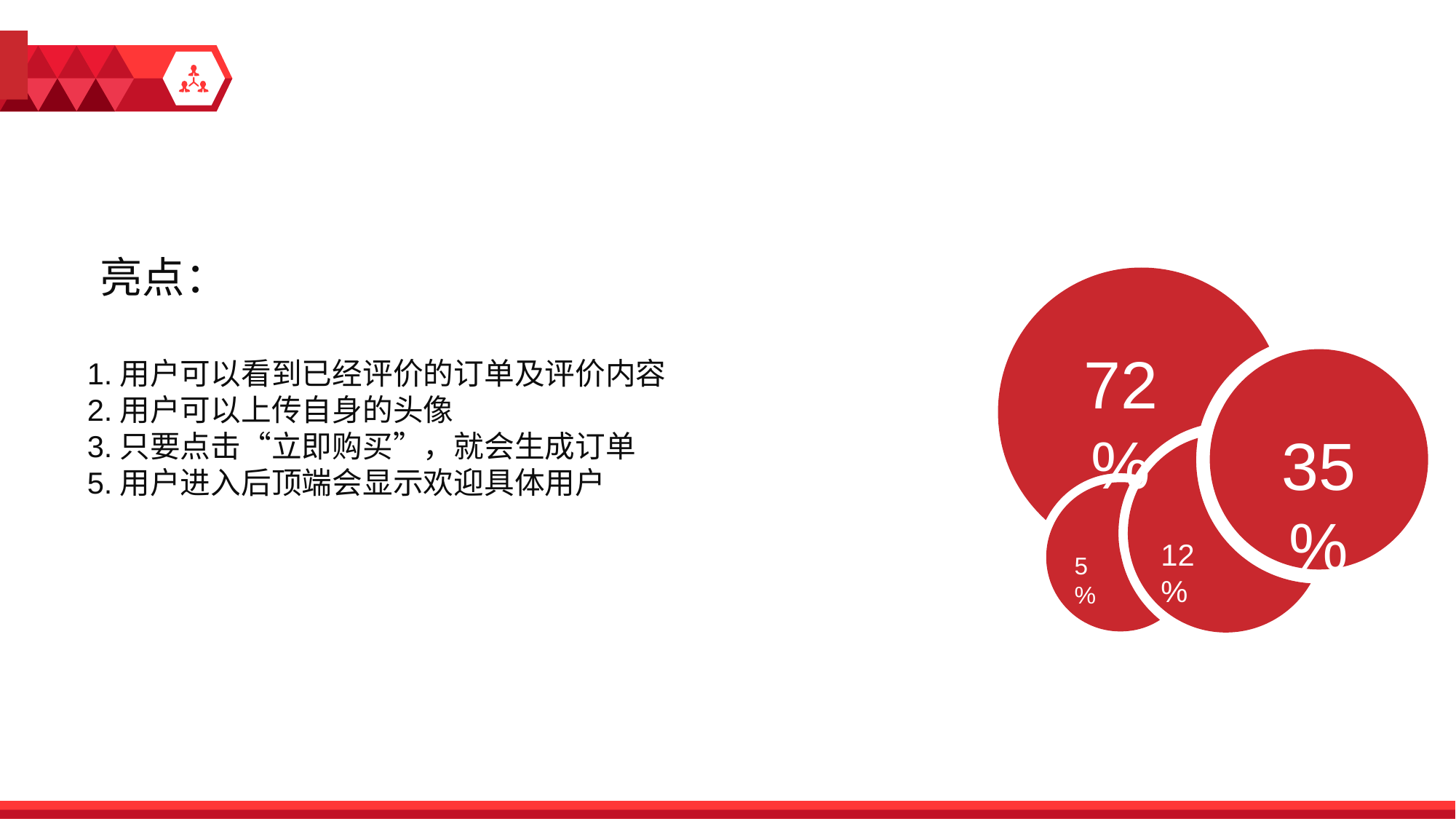

在政府及相关部门的大力支持下，经过三年的努力和资金投入，xx如今已形成了以轻纺、服装、饰品、鞋帽等商品为主的特色购物街区。
亮点：

72%

35%

12%
5%
1.用户可以看到已经评价的订单及评价内容
2.用户可以上传自身的头像
3.只要点击“立即购买”，就会生成订单
5.用户进入后顶端会显示欢迎具体用户